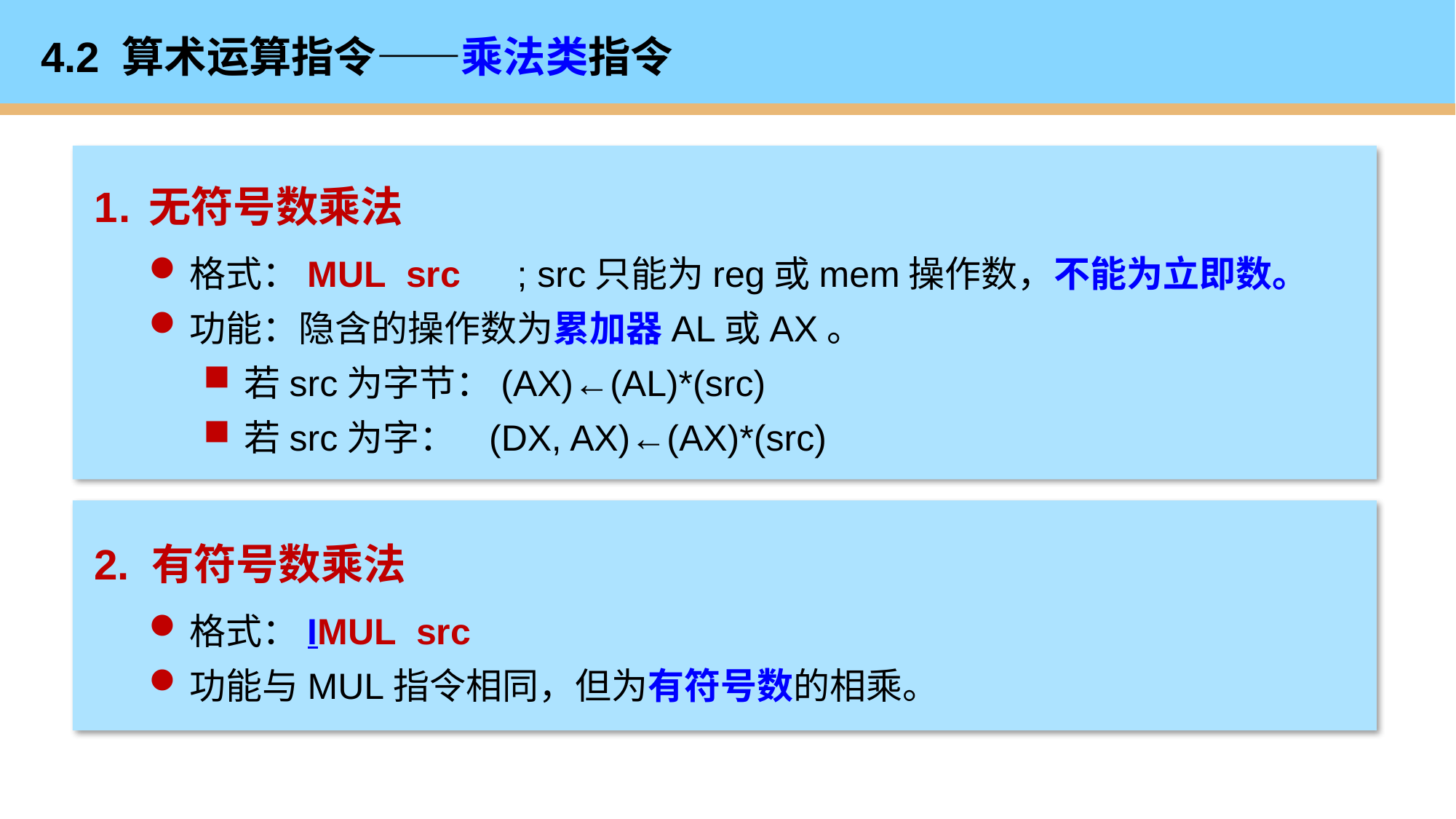

# 4.2 算术运算指令——乘法类指令
无符号数乘法
格式：MUL  src	; src只能为reg或mem操作数，不能为立即数。
功能：隐含的操作数为累加器AL或AX。
若src为字节：(AX)←(AL)*(src)
若src为字：   (DX, AX)←(AX)*(src)
2. 有符号数乘法
格式：IMUL  src
功能与MUL指令相同，但为有符号数的相乘。
83